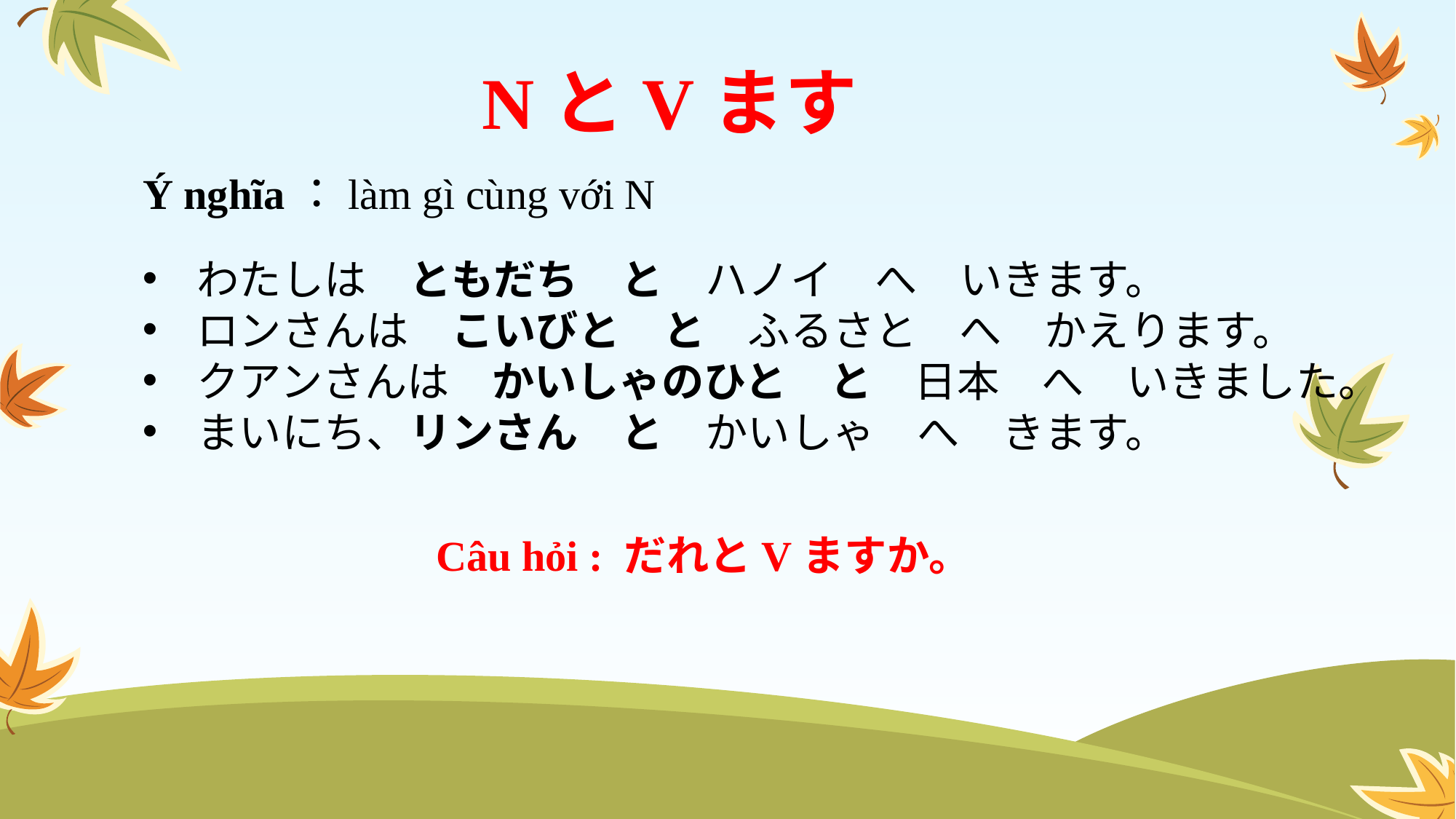

NとVます
Ý nghĩa：làm gì cùng với N
わたしは　ともだち　と　ハノイ　へ　いきます。
ロンさんは　こいびと　と　ふるさと　へ　かえります。
クアンさんは　かいしゃのひと　と　日本　へ　いきました。
まいにち、リンさん　と　かいしゃ　へ　きます。
Câu hỏi : だれとVますか。